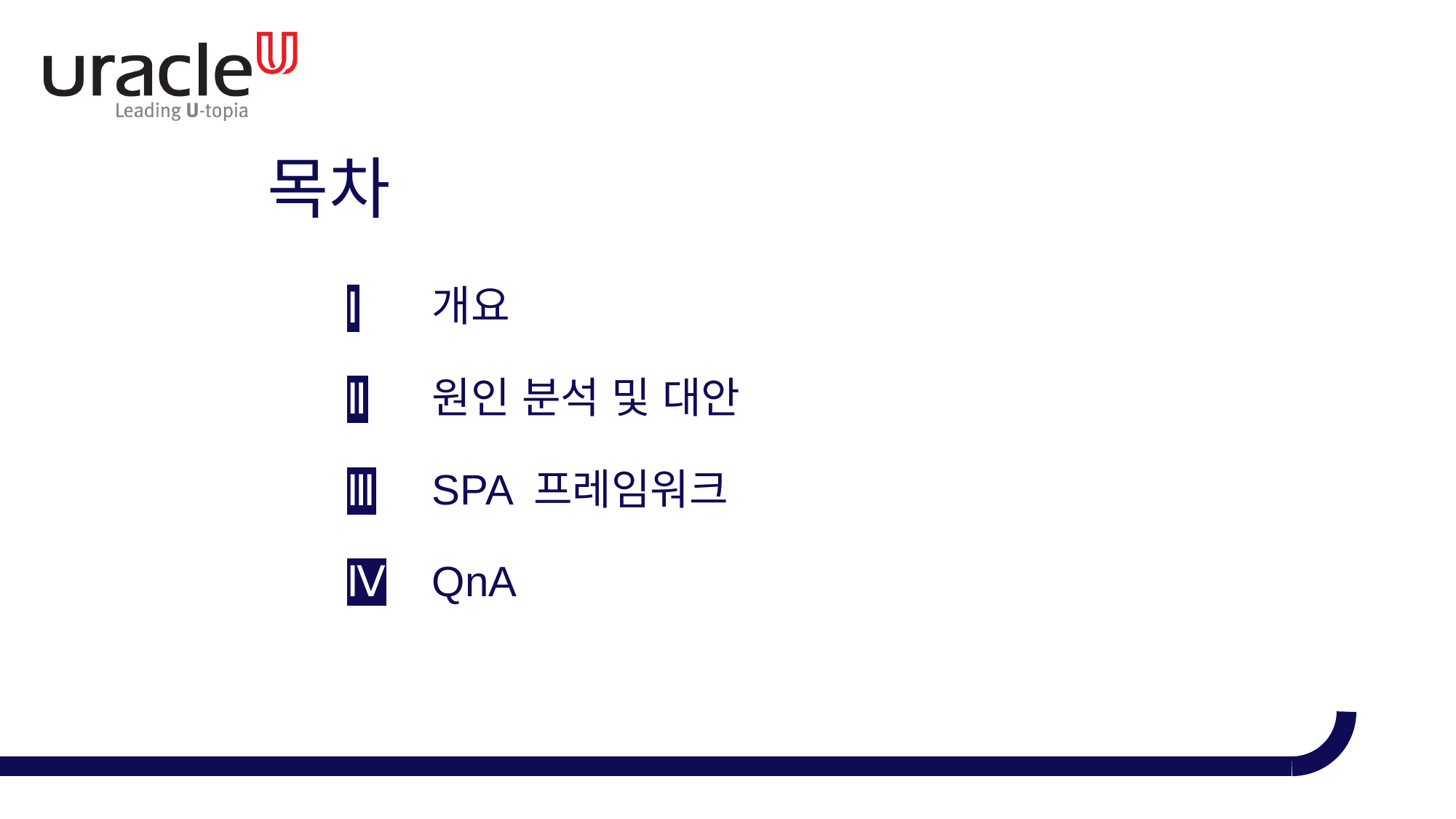

# 목차
개요
원인 분석 및 대안
SPA 프레임워크
QnA

Ⅰ
Ⅱ
Ⅲ
Ⅳ